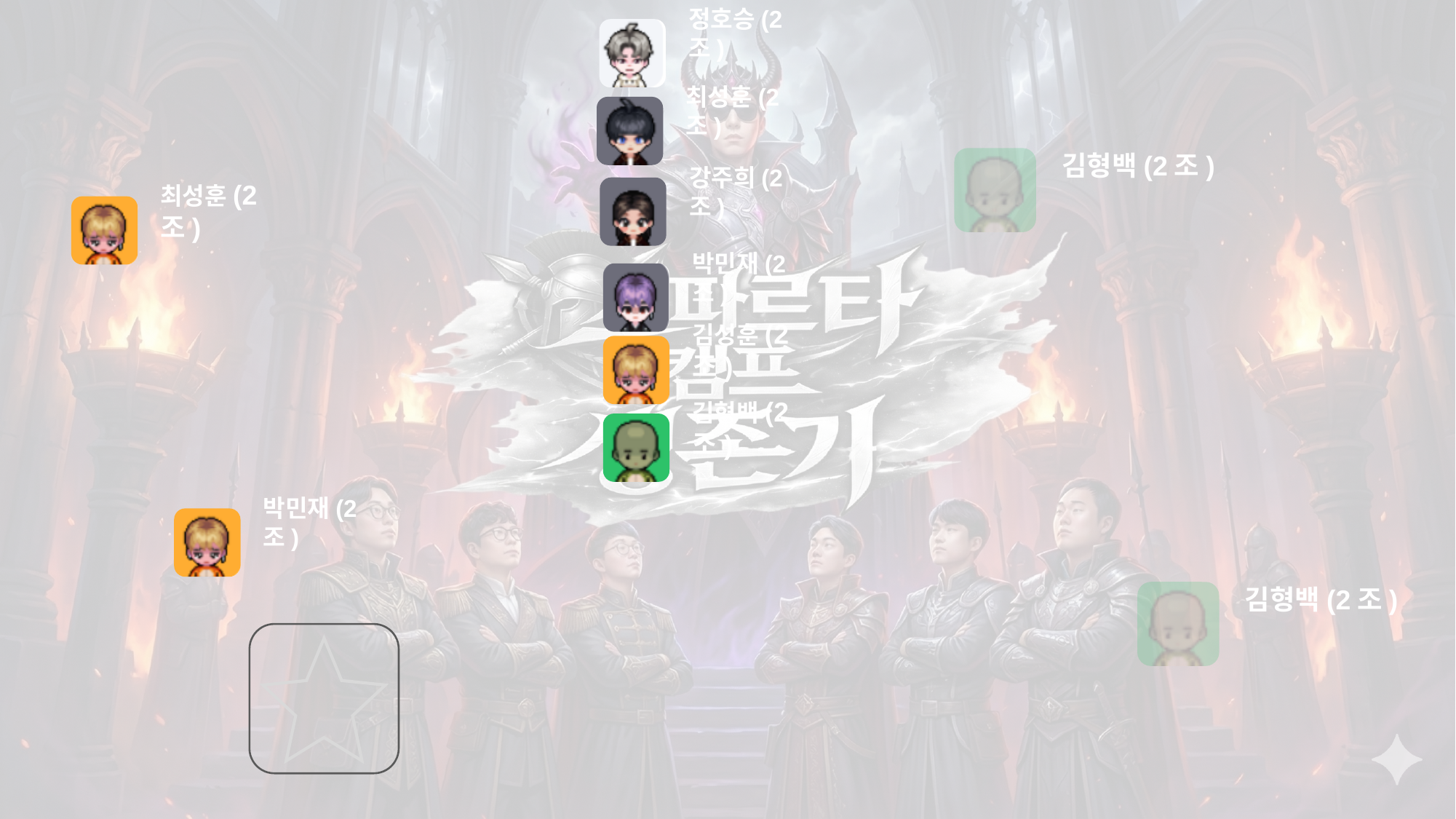

정호승(2조)

최성훈(2조)

김형백(2조)

강주희(2조)

최성훈(2조)

박민재(2조)

김성훈(2조)

김형백(2조)

박민재(2조)

김형백(2조)